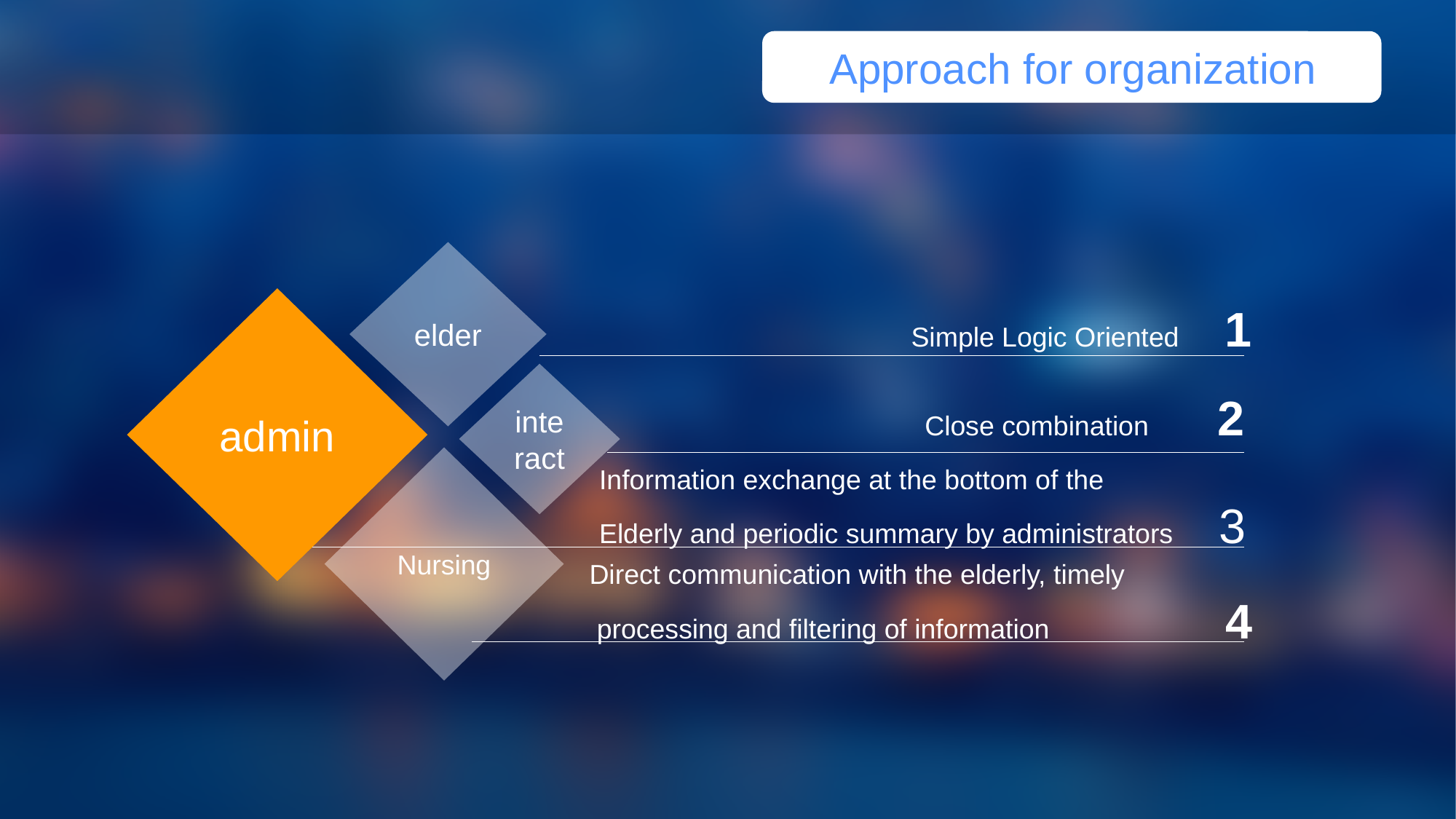

Approach for organization
elder
1
                     点击添加标题
admin
Simple Logic Oriented      1

interact
Close combination         2

Nursing
Information exchange at the bottom of the
Elderly and periodic summary by administrators      3

Direct communication with the elderly, timely
 processing and filtering of information                       4